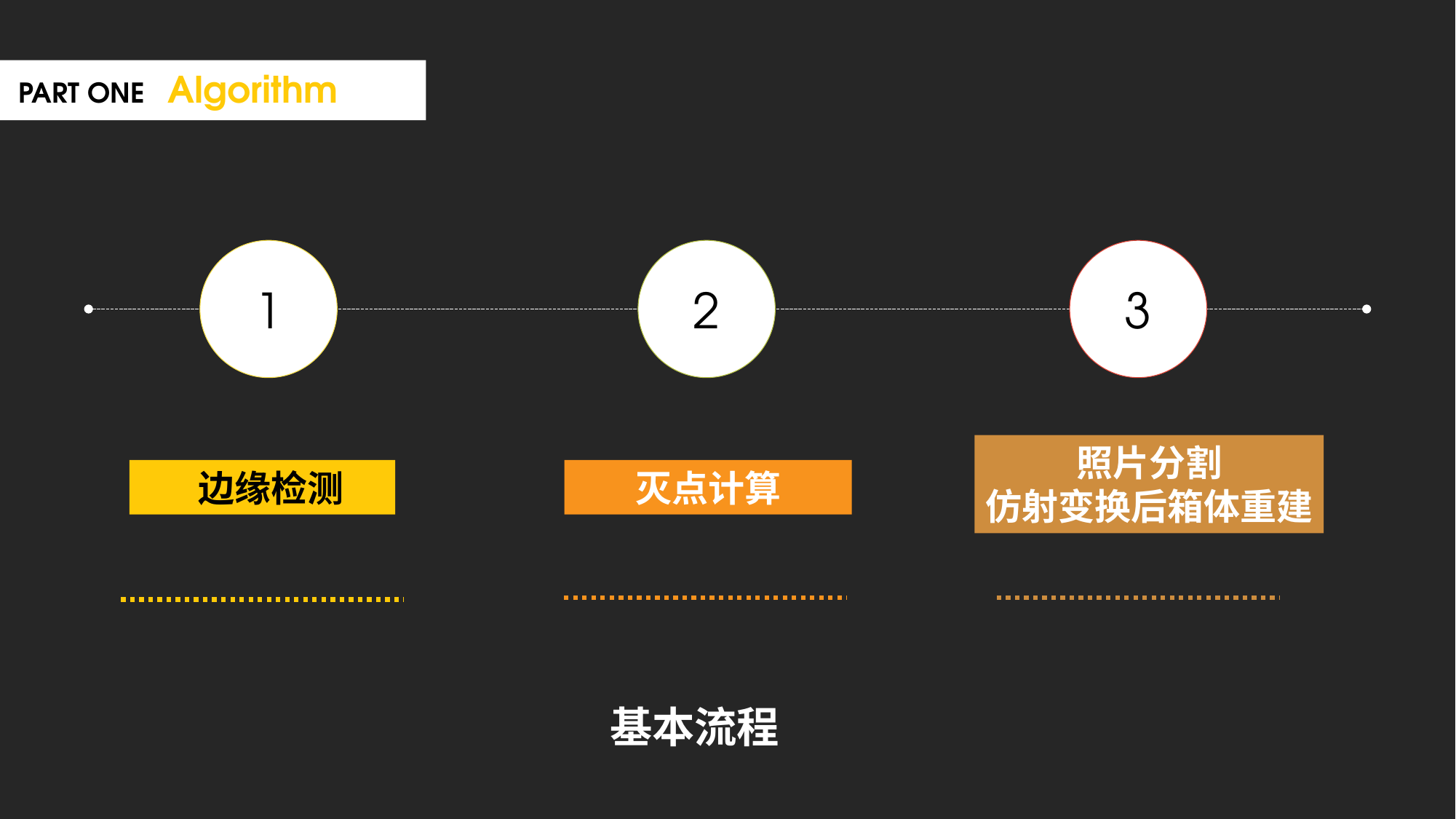

PART ONE   Algorithm
3
1
2
照片分割
仿射变换后箱体重建
灭点计算
      边缘检测
基本流程